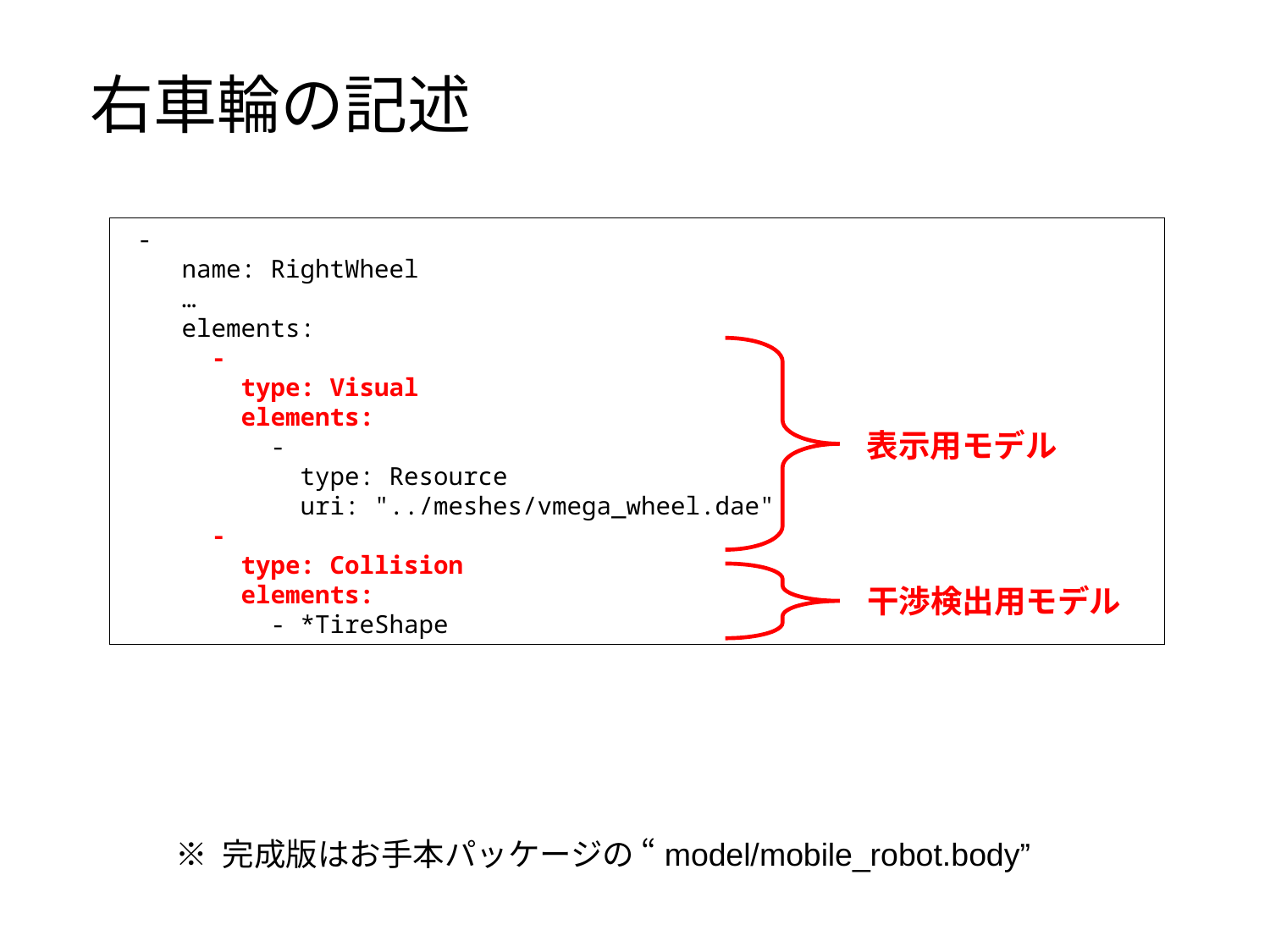

# 右車輪の記述
 -
    name: RightWheel
    …
    elements:
      -
        type: Visual
        elements:
          -
            type: Resource
            uri: "../meshes/vmega_wheel.dae"
      -
        type: Collision
        elements:
          - *TireShape

表示用モデル

干渉検出用モデル
※ 完成版はお手本パッケージの “model/mobile_robot.body”